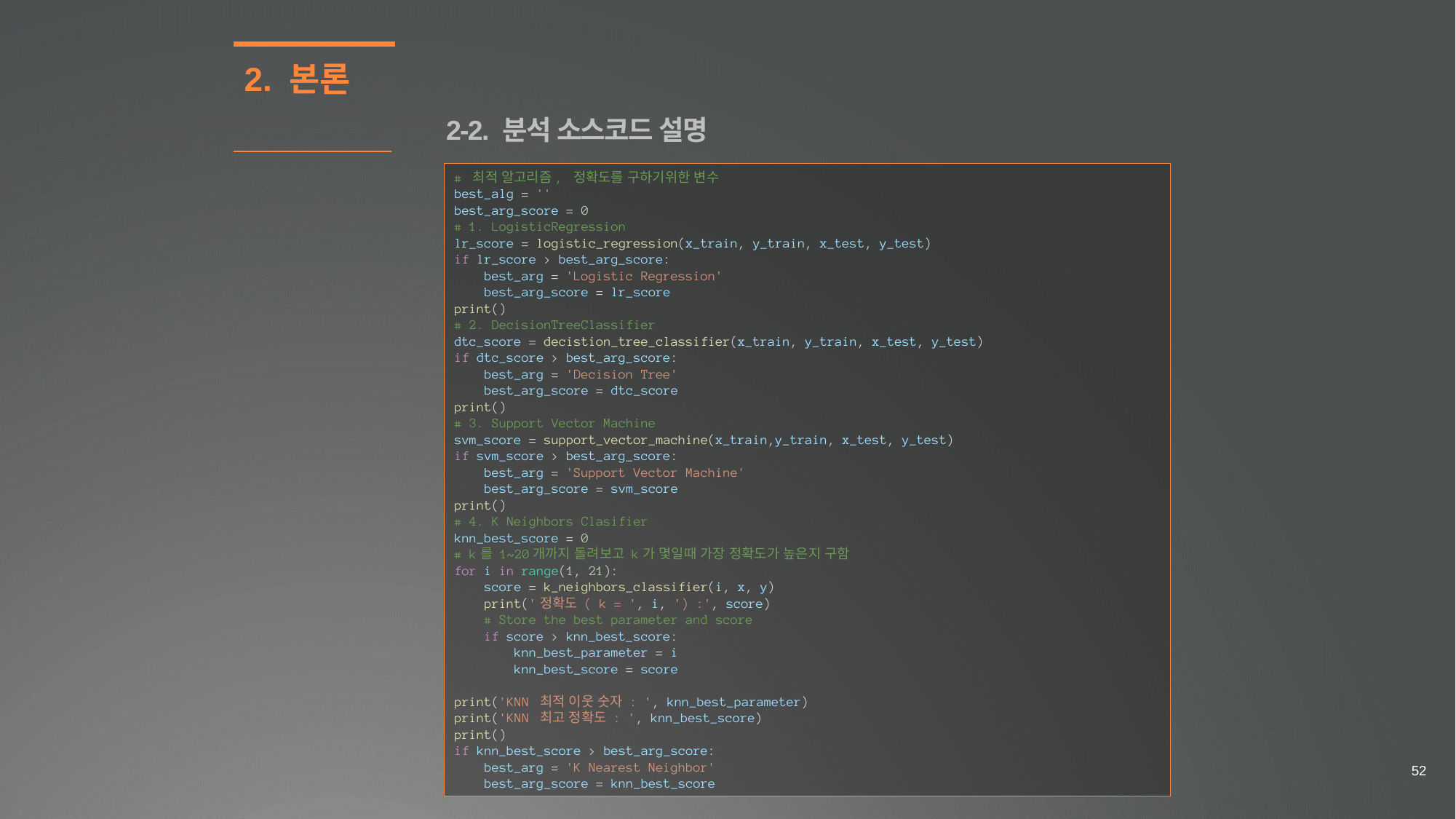

2. 본론
2-2. 분석 소스코드 설명
# 최적 알고리즘, 정확도를 구하기위한 변수
best_alg = ''
best_arg_score = 0
# 1. LogisticRegression
lr_score = logistic_regression(x_train, y_train, x_test, y_test)
if lr_score > best_arg_score:
    best_arg = 'Logistic Regression'
    best_arg_score = lr_score
print()
# 2. DecisionTreeClassifier
dtc_score = decistion_tree_classifier(x_train, y_train, x_test, y_test)
if dtc_score > best_arg_score:
    best_arg = 'Decision Tree'
    best_arg_score = dtc_score
print()
# 3. Support Vector Machine
svm_score = support_vector_machine(x_train,y_train, x_test, y_test)
if svm_score > best_arg_score:
    best_arg = 'Support Vector Machine'
    best_arg_score = svm_score
print()
# 4. K Neighbors Clasifier
knn_best_score = 0
# k를 1~20개까지 돌려보고 k가 몇일때 가장 정확도가 높은지 구함
for i in range(1, 21):
    score = k_neighbors_classifier(i, x, y)
    print('정확도 ( k = ', i, ') :', score)
    # Store the best parameter and score
    if score > knn_best_score:
        knn_best_parameter = i
        knn_best_score = score
print('KNN 최적 이웃 숫자 : ', knn_best_parameter)
print('KNN 최고 정확도 : ', knn_best_score)
print()
if knn_best_score > best_arg_score:
    best_arg = 'K Nearest Neighbor'
    best_arg_score = knn_best_score